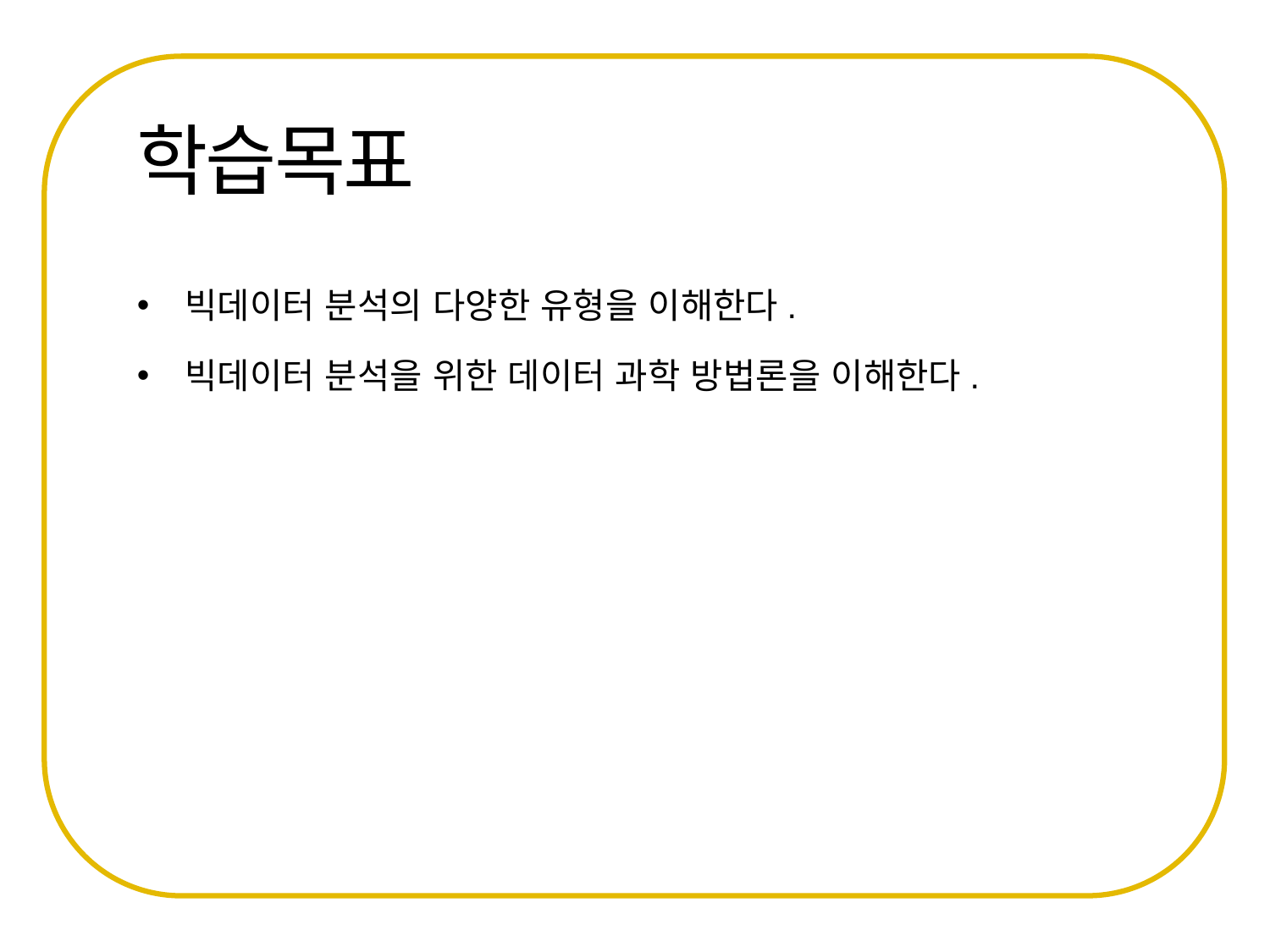

빅데이터 분석의 다양한 유형을 이해한다.
빅데이터 분석을 위한 데이터 과학 방법론을 이해한다.